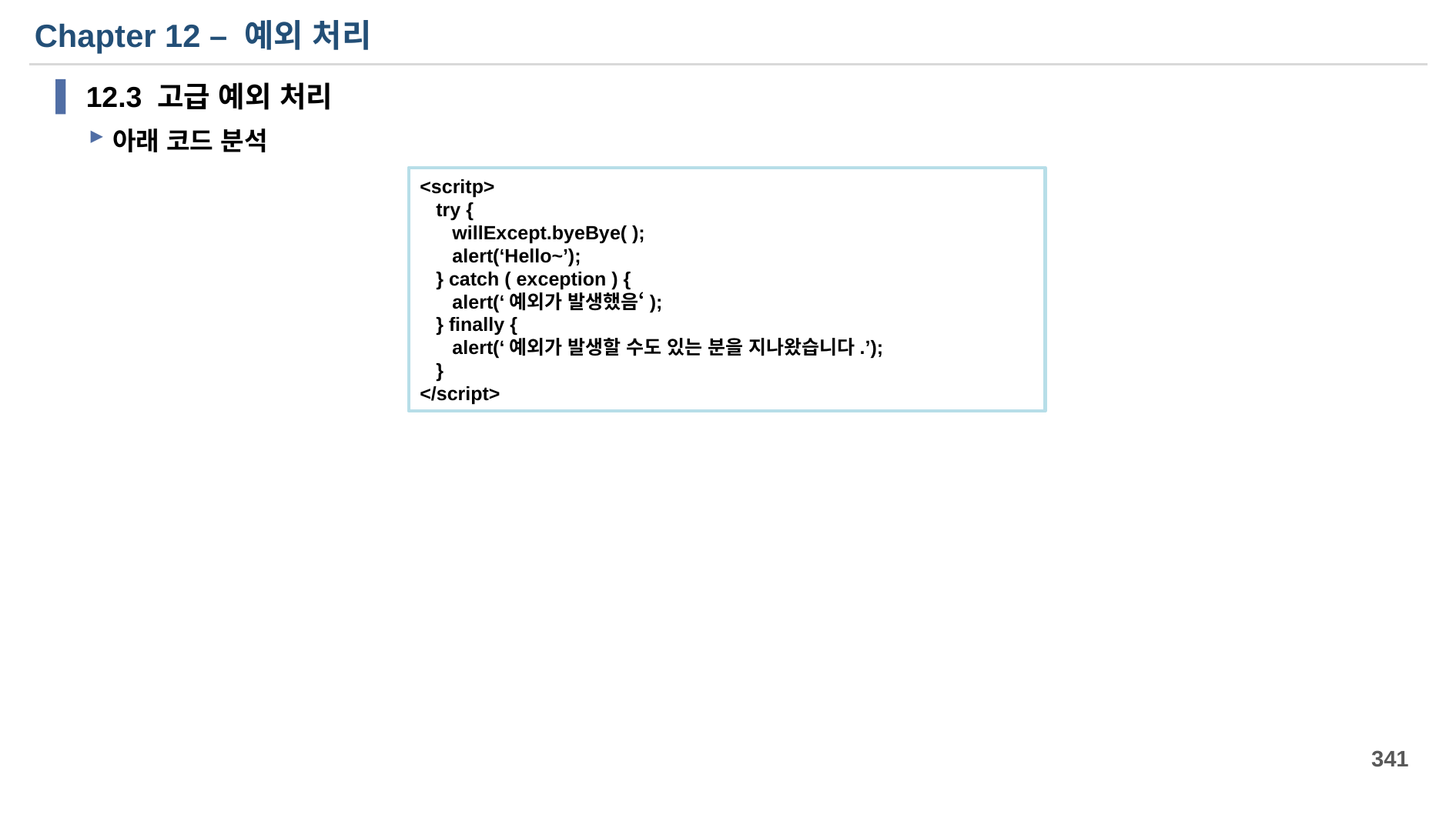

# Chapter 12 – 예외 처리
12.3 고급 예외 처리
아래 코드 분석

<scritp>
   try {
      willExcept.byeBye( );
      alert(‘Hello~’);
   } catch ( exception ) {
      alert(‘예외가 발생했음‘);
   } finally {
      alert(‘예외가 발생할 수도 있는 분을 지나왔습니다.’);
   }
</script>
341